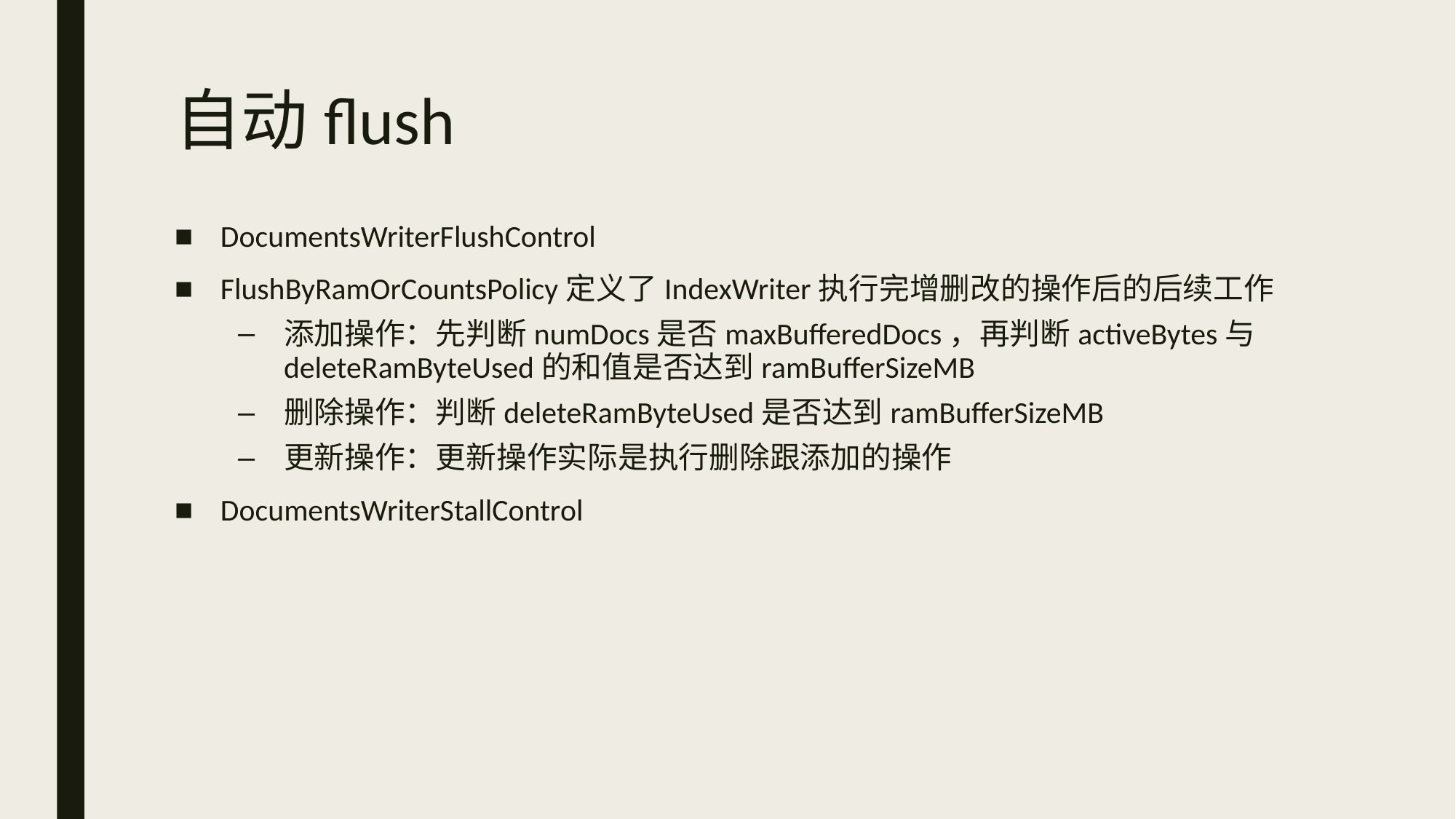

# 自动flush
DocumentsWriterFlushControl
FlushByRamOrCountsPolicy定义了IndexWriter执行完增删改的操作后的后续工作
添加操作：先判断numDocs是否maxBufferedDocs，再判断activeBytes与deleteRamByteUsed的和值是否达到ramBufferSizeMB
删除操作：判断deleteRamByteUsed是否达到ramBufferSizeMB
更新操作：更新操作实际是执行删除跟添加的操作
DocumentsWriterStallControl